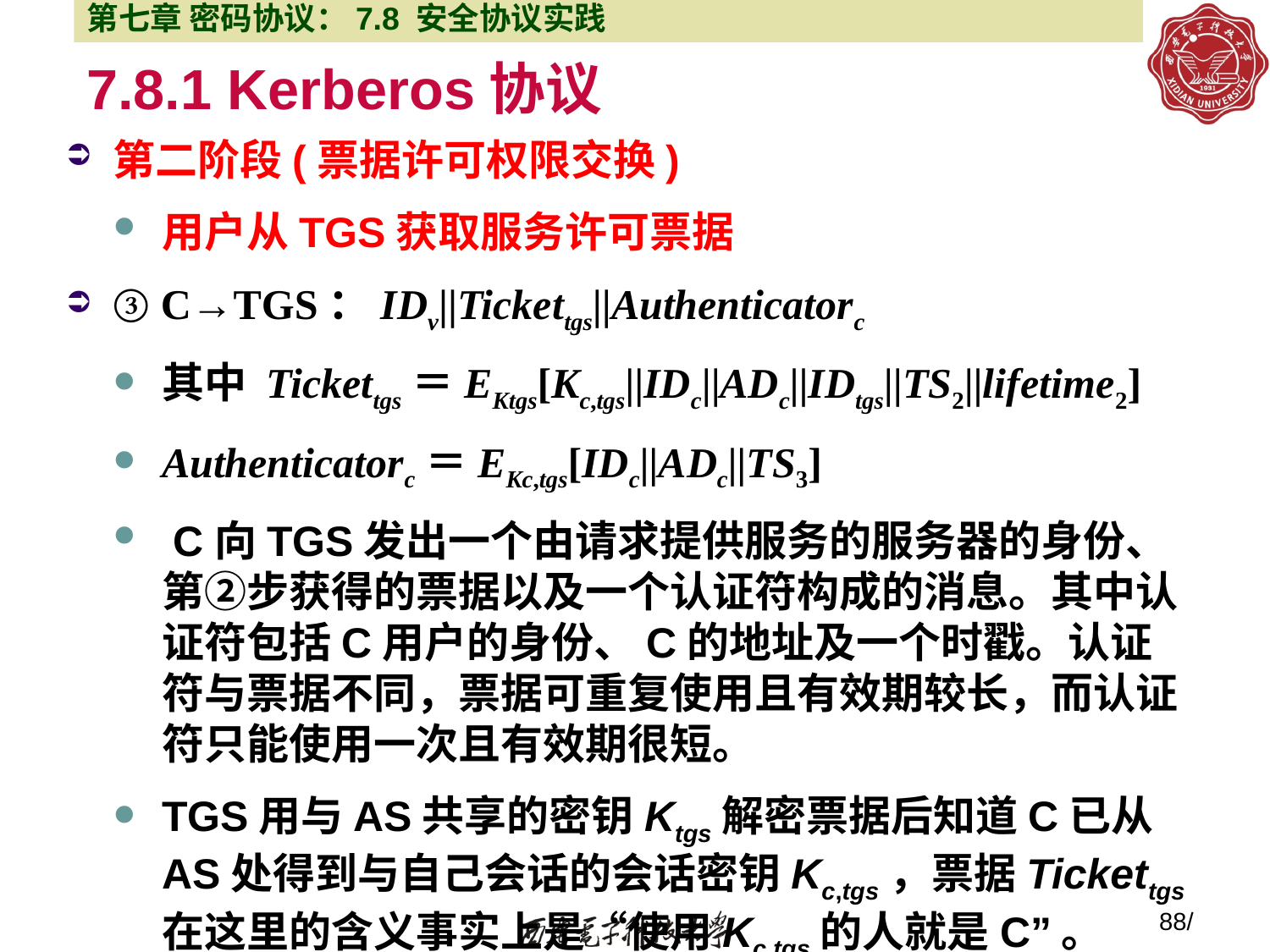

第七章 密码协议：7.8 安全协议实践
7.8.1 Kerberos协议
第二阶段(票据许可权限交换)
用户从TGS获取服务许可票据
③ C→TGS：IDv||Tickettgs||Authenticatorc
其中 Tickettgs＝EKtgs[Kc,tgs||IDc||ADc||IDtgs||TS2||lifetime2]
Authenticatorc＝EKc,tgs[IDc||ADc||TS3]
 C向TGS发出一个由请求提供服务的服务器的身份、第②步获得的票据以及一个认证符构成的消息。其中认证符包括C用户的身份、C的地址及一个时戳。认证符与票据不同，票据可重复使用且有效期较长，而认证符只能使用一次且有效期很短。
TGS用与AS共享的密钥Ktgs解密票据后知道C已从AS处得到与自己会话的会话密钥Kc,tgs，票据Tickettgs在这里的含义事实上是“使用Kc,tgs的人就是C”。
88/